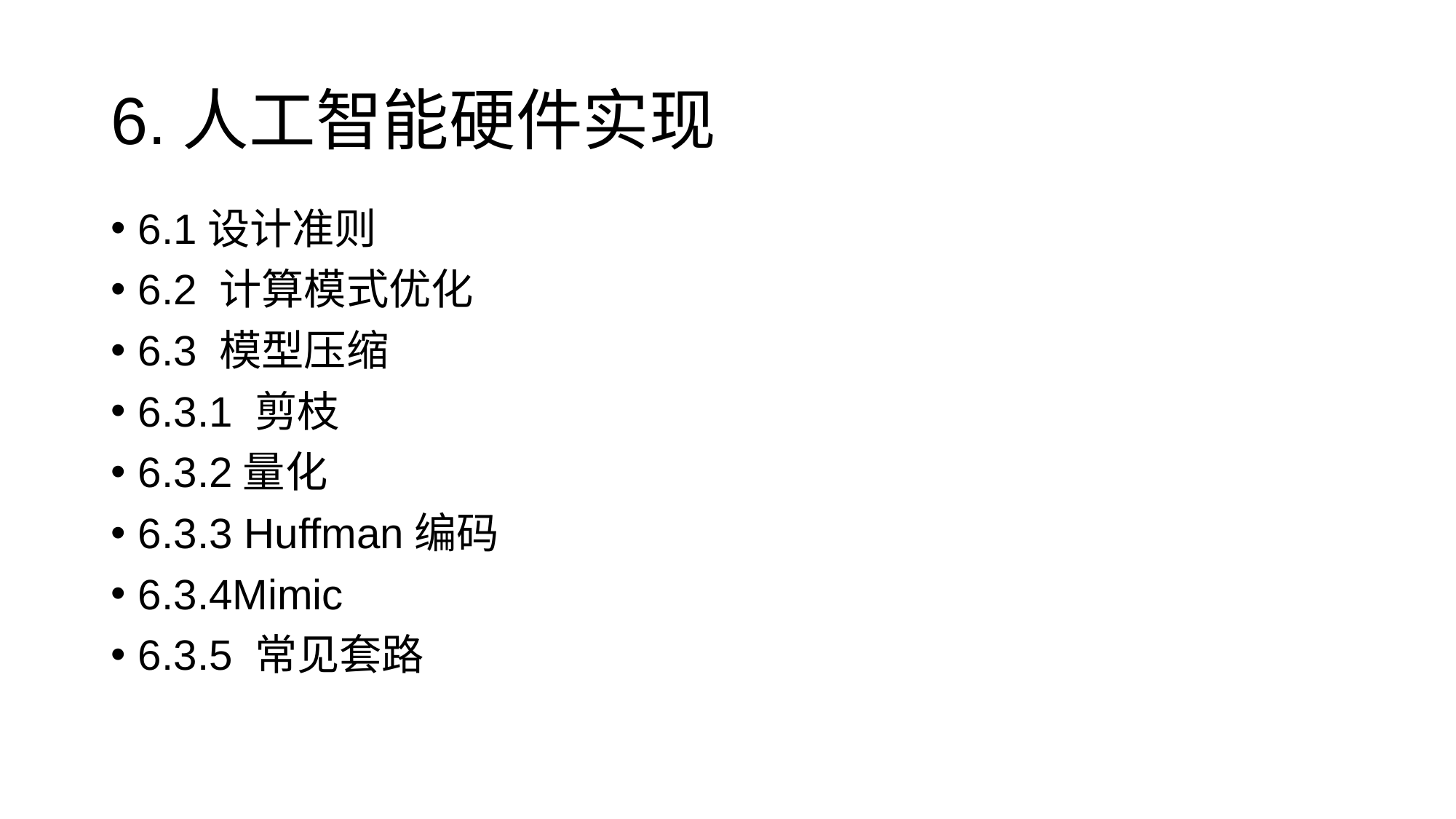

# 6.人工智能硬件实现
6.1设计准则
6.2 计算模式优化
6.3 模型压缩
6.3.1 剪枝
6.3.2量化
6.3.3 Huffman编码
6.3.4Mimic
6.3.5 常见套路